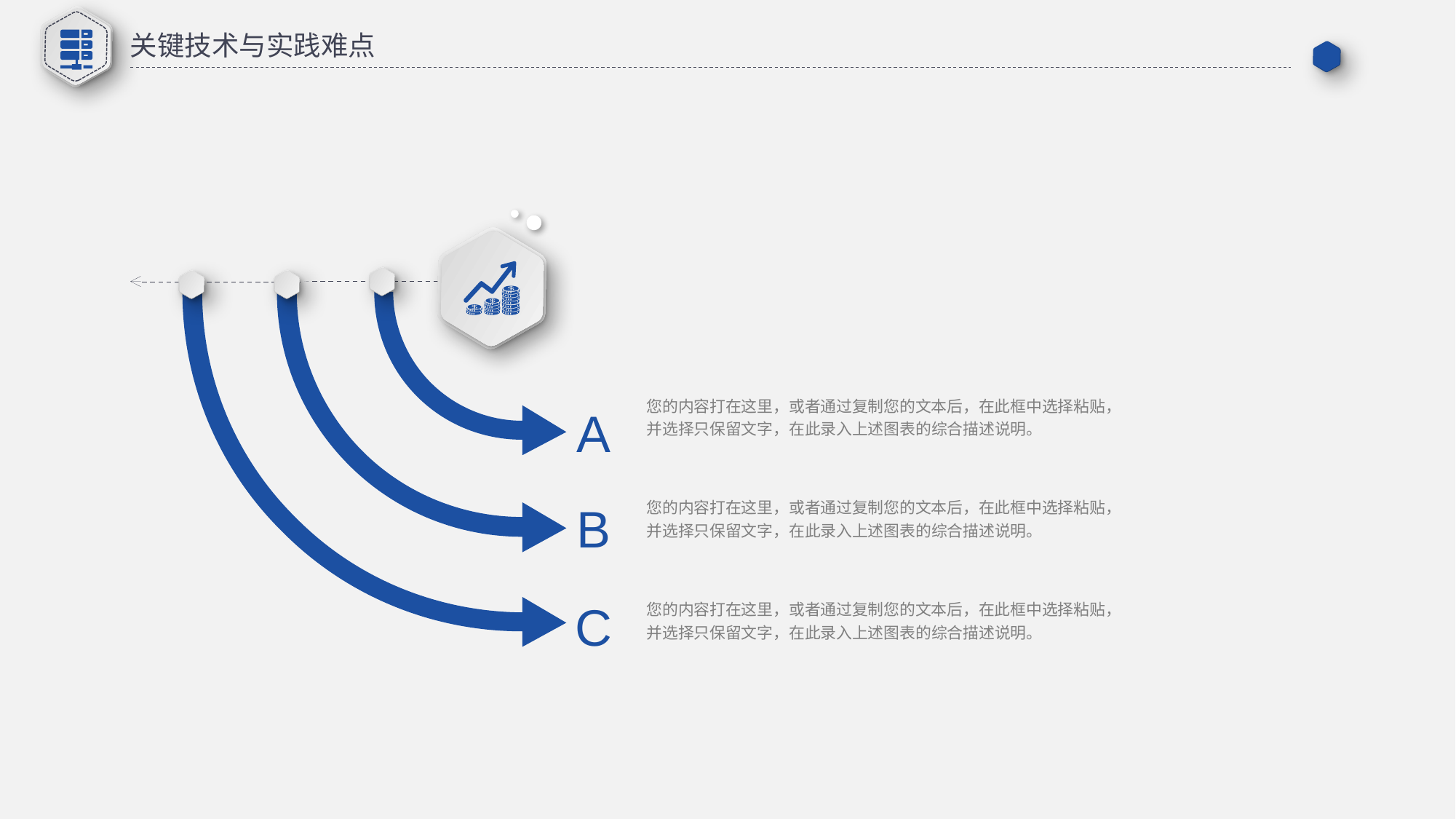

关键技术与实践难点

您的内容打在这里，或者通过复制您的文本后，在此框中选择粘贴，并选择只保留文字，在此录入上述图表的综合描述说明。
A
您的内容打在这里，或者通过复制您的文本后，在此框中选择粘贴，并选择只保留文字，在此录入上述图表的综合描述说明。
B
C
您的内容打在这里，或者通过复制您的文本后，在此框中选择粘贴，并选择只保留文字，在此录入上述图表的综合描述说明。